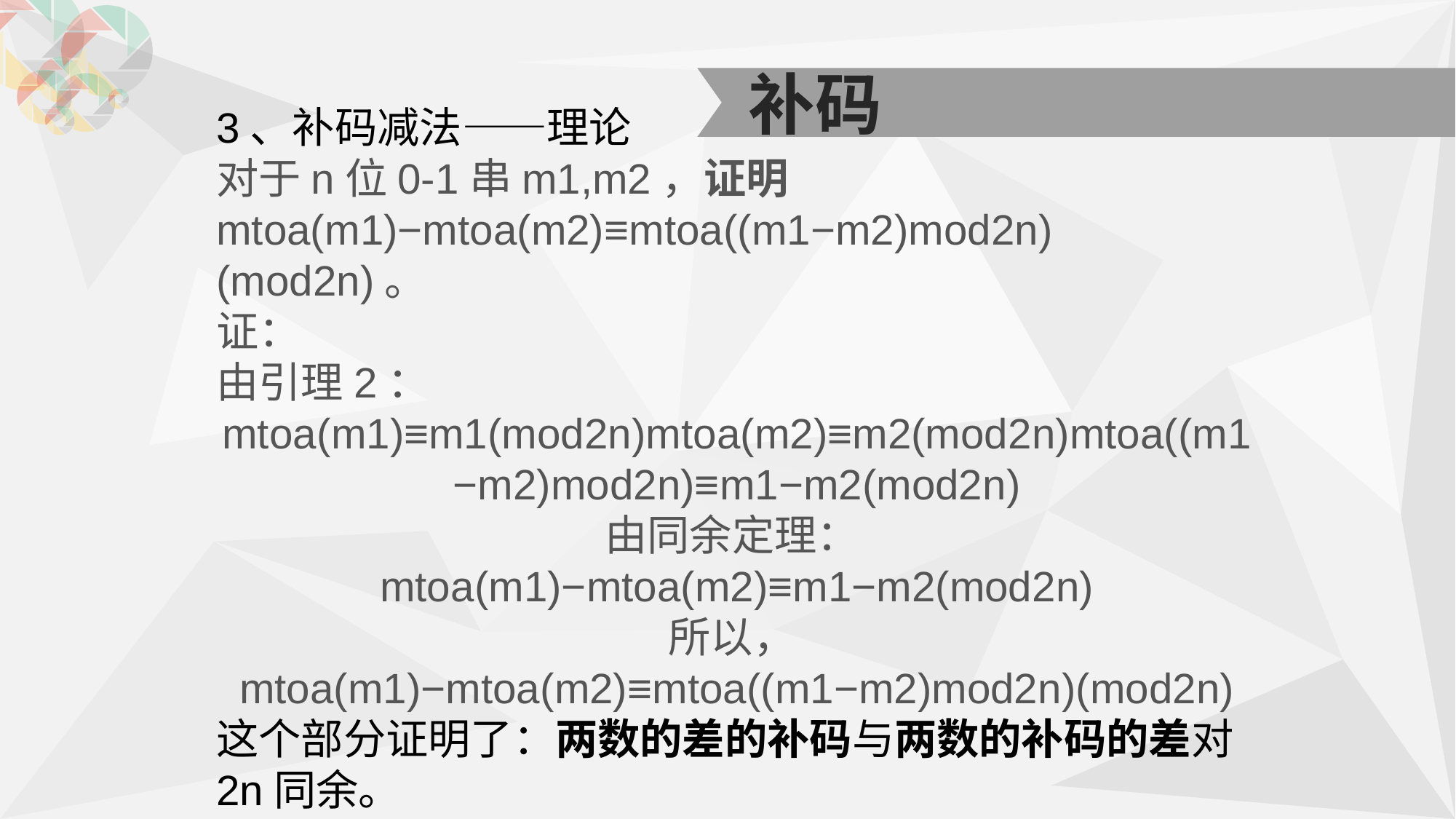

补码

3、补码减法——理论
对于n位0-1串m1,m2，证明mtoa(m1)−mtoa(m2)≡mtoa((m1−m2)mod2n)(mod2n)。 
证： 
由引理2：
mtoa(m1)≡m1(mod2n)mtoa(m2)≡m2(mod2n)mtoa((m1−m2)mod2n)≡m1−m2(mod2n)
由同余定理： 
mtoa(m1)−mtoa(m2)≡m1−m2(mod2n)
所以， 
mtoa(m1)−mtoa(m2)≡mtoa((m1−m2)mod2n)(mod2n)
这个部分证明了：两数的差的补码与两数的补码的差对2n同余。